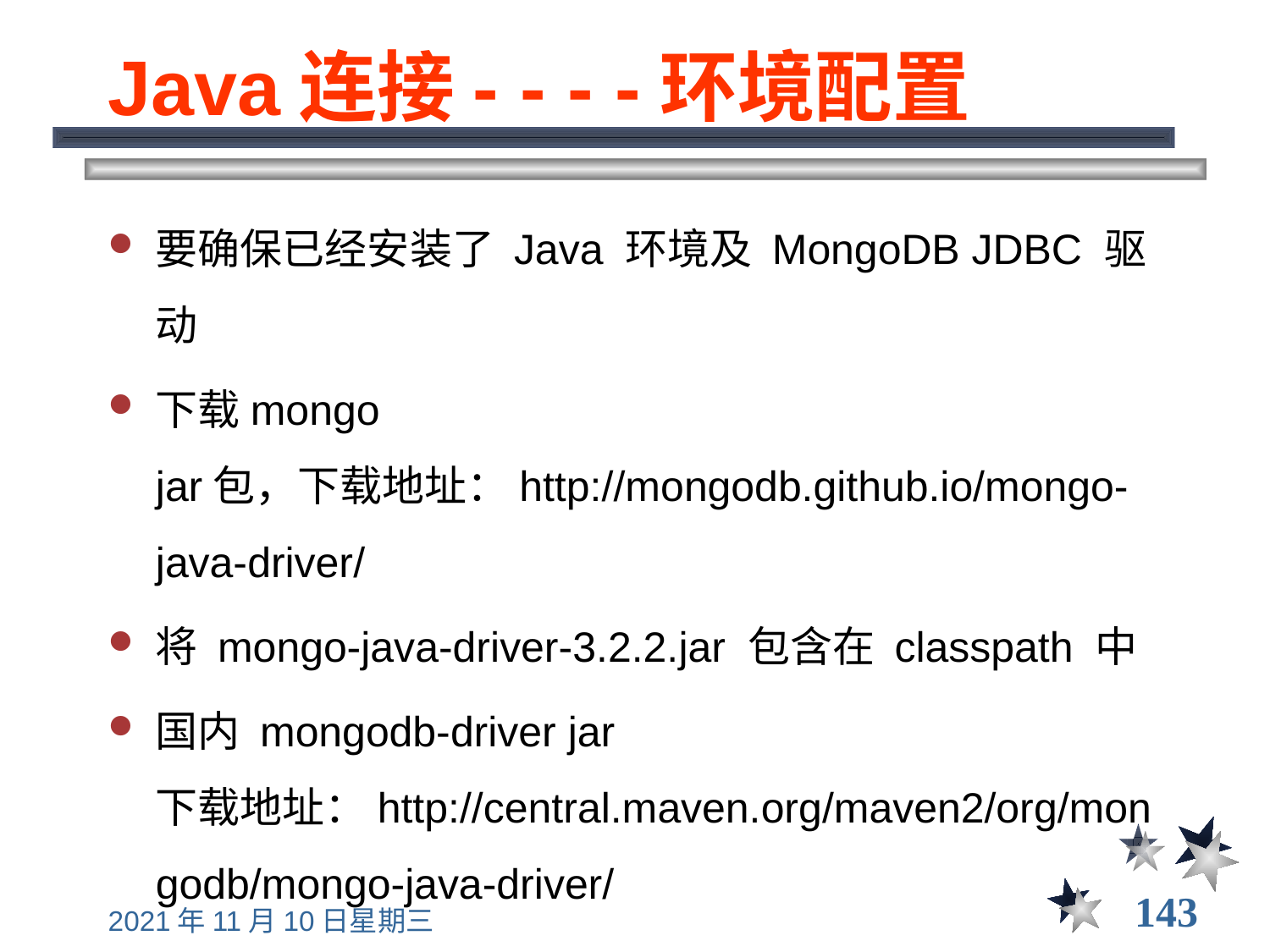

# Java连接- - - -环境配置
要确保已经安装了 Java 环境及 MongoDB JDBC 驱动
下载mongo jar包，下载地址：http://mongodb.github.io/mongo-java-driver/
将 mongo-java-driver-3.2.2.jar 包含在 classpath 中
国内 mongodb-driver jar 下载地址：http://central.maven.org/maven2/org/mongodb/mongo-java-driver/

143
2021年11月10日星期三
大数据管理----前言